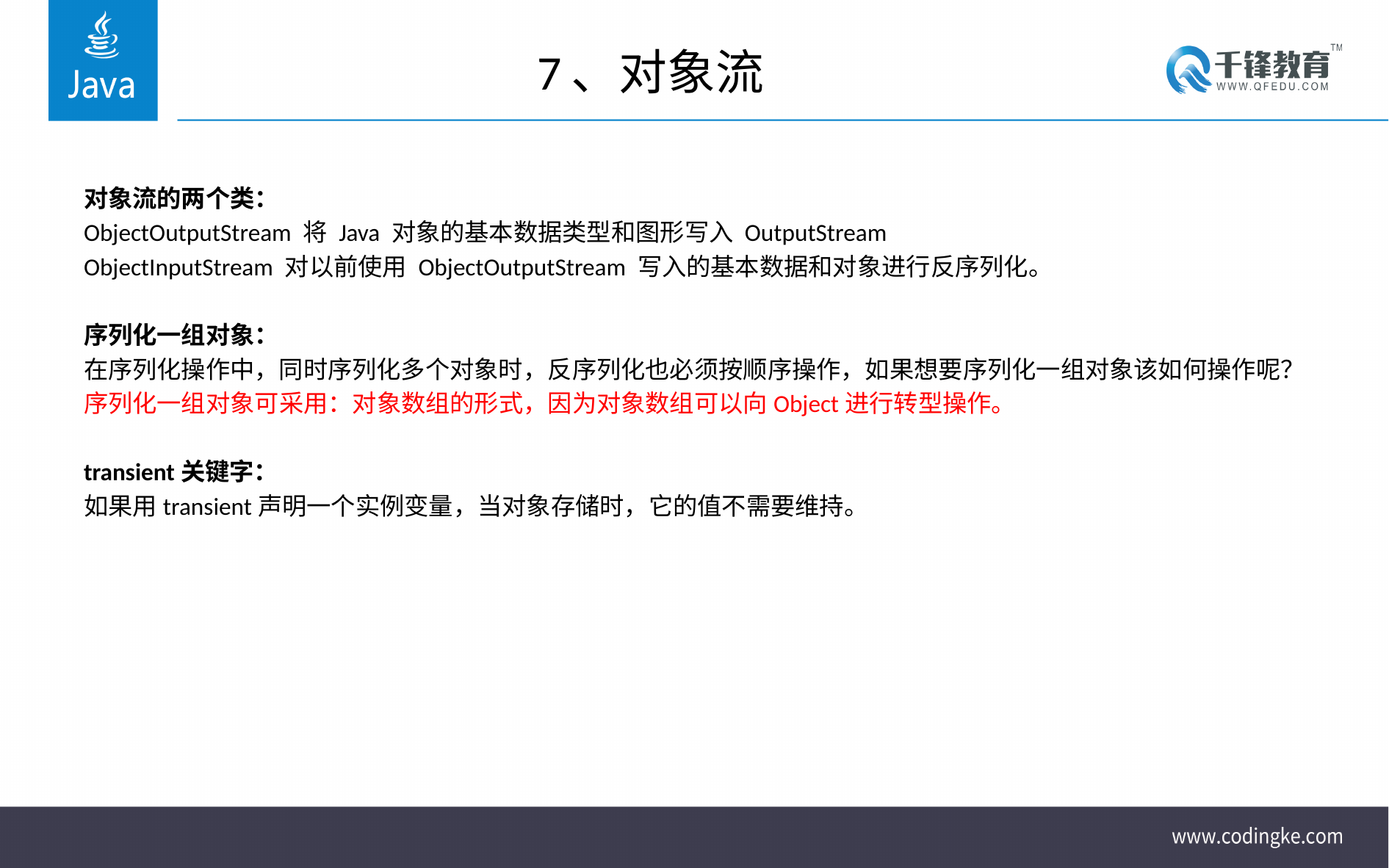

# 7、对象流
对象流的两个类：
ObjectOutputStream 将 Java 对象的基本数据类型和图形写入 OutputStream
ObjectInputStream 对以前使用 ObjectOutputStream 写入的基本数据和对象进行反序列化。

序列化一组对象：
在序列化操作中，同时序列化多个对象时，反序列化也必须按顺序操作，如果想要序列化一组对象该如何操作呢？
序列化一组对象可采用：对象数组的形式，因为对象数组可以向Object进行转型操作。

transient关键字：
如果用transient声明一个实例变量，当对象存储时，它的值不需要维持。